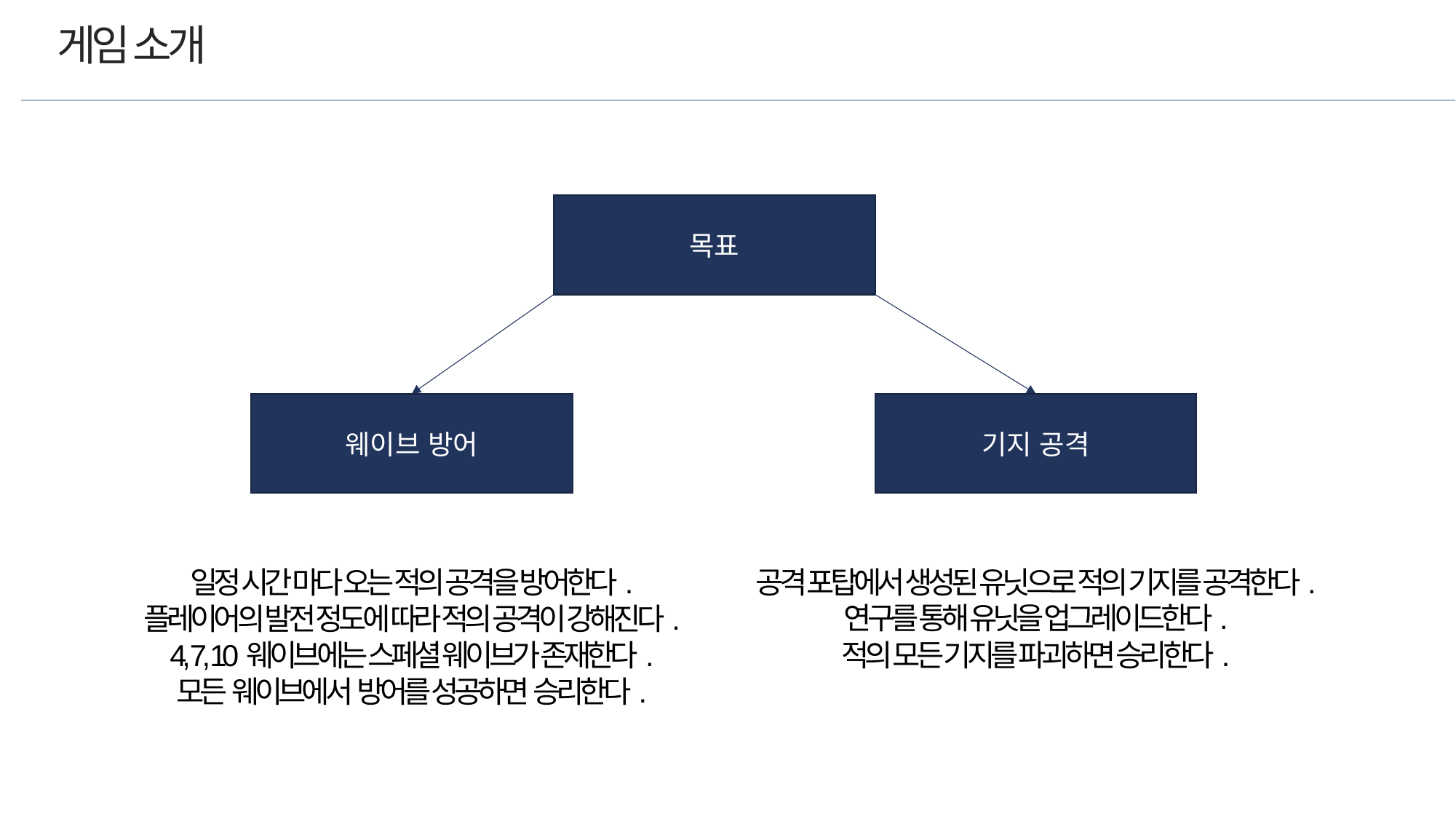

게임 소개
목표
웨이브 방어
기지 공격
공격 포탑에서 생성된 유닛으로 적의 기지를 공격한다.
연구를 통해 유닛을 업그레이드한다.
적의 모든 기지를 파괴하면 승리한다.
일정 시간 마다 오는 적의 공격을 방어한다.
플레이어의 발전 정도에 따라 적의 공격이 강해진다.
4, 7, 10웨이브에는 스페셜 웨이브가 존재한다.
모든  웨이브에서  방어를 성공하면  승리한다.